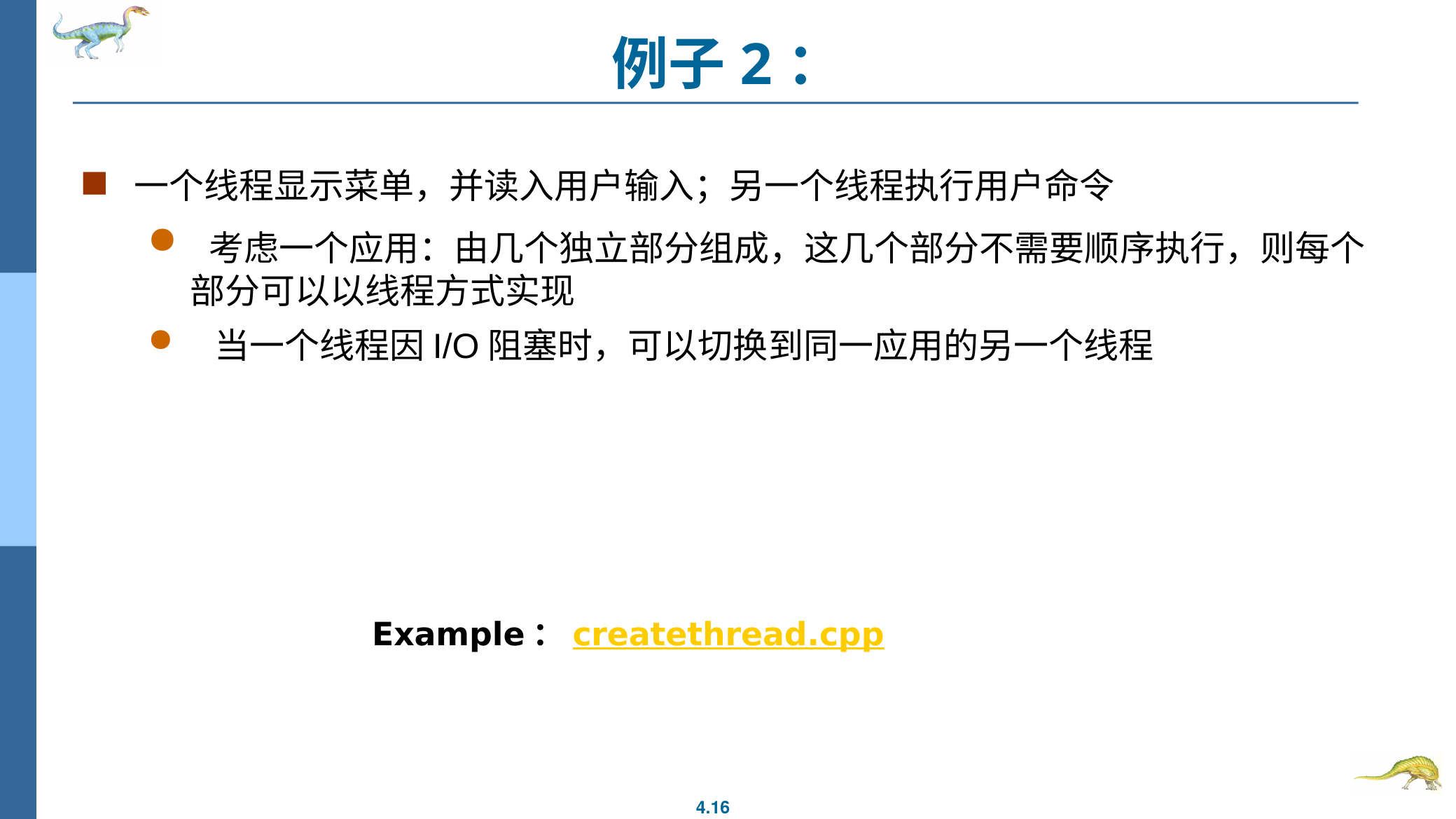

# 例子2：
一个线程显示菜单，并读入用户输入；另一个线程执行用户命令
 考虑一个应用：由几个独立部分组成，这几个部分不需要顺序执行，则每个部分可以以线程方式实现
  当一个线程因I/O阻塞时，可以切换到同一应用的另一个线程
Example：createthread.cpp